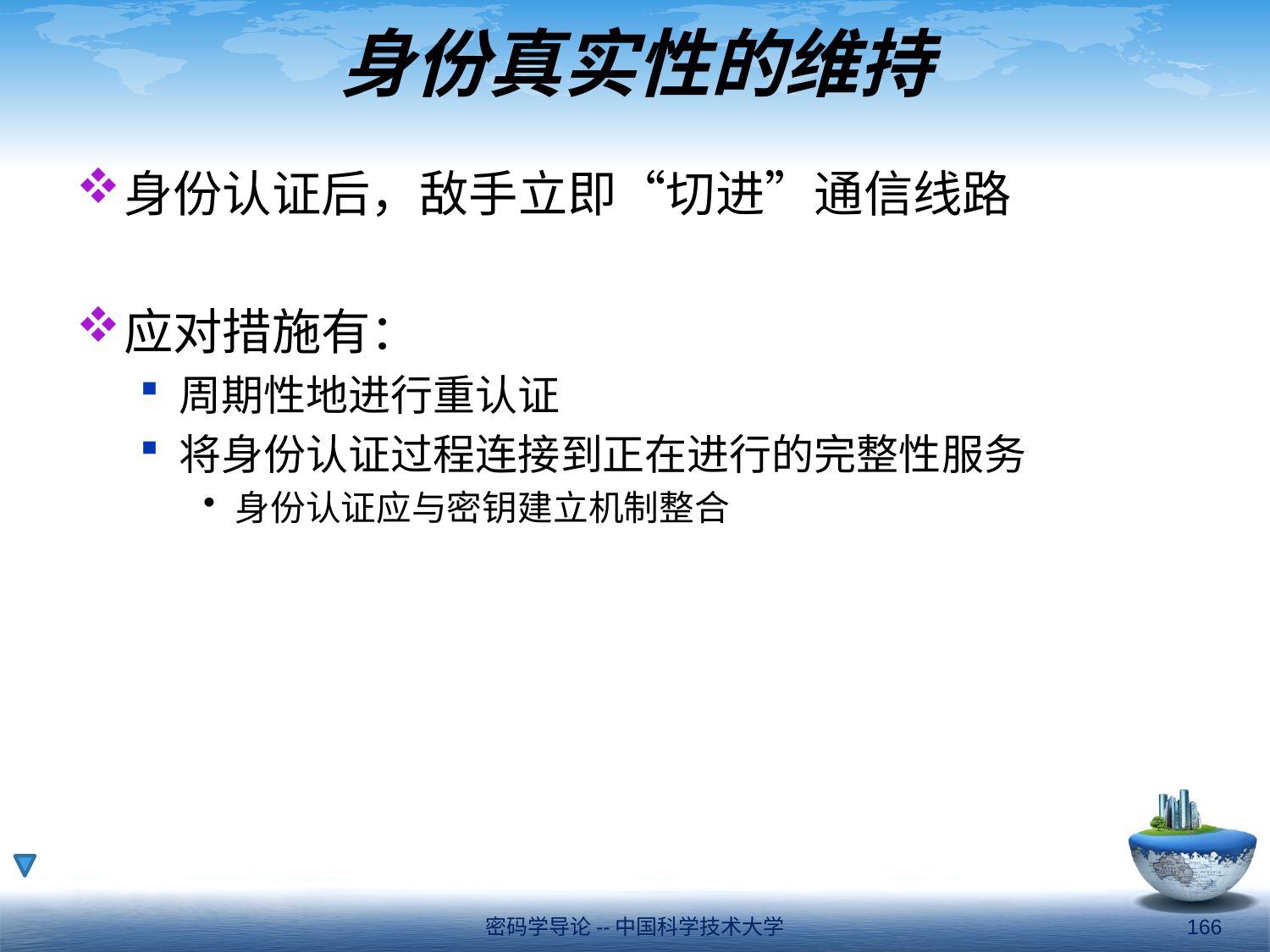

# 身份真实性的维持
身份认证后，敌手立即“切进”通信线路

应对措施有：
周期性地进行重认证
将身份认证过程连接到正在进行的完整性服务
身份认证应与密钥建立机制整合

密码学导论--中国科学技术大学
166